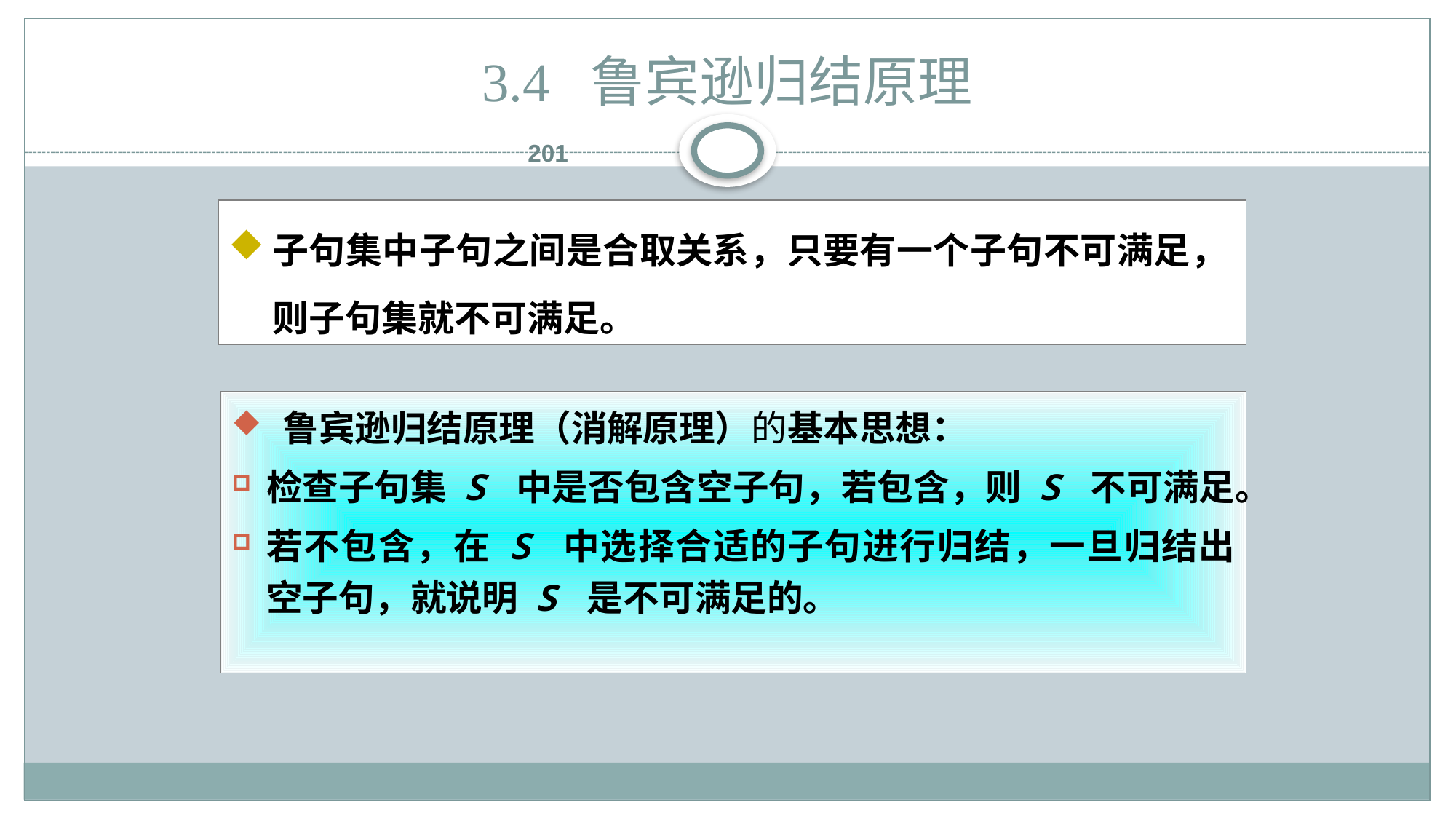

# 3.4  鲁宾逊归结原理
201
子句集中子句之间是合取关系，只要有一个子句不可满足，  则子句集就不可满足。
 鲁宾逊归结原理（消解原理）的基本思想：
检查子句集 S 中是否包含空子句，若包含，则 S 不可满足。
若不包含，在 S 中选择合适的子句进行归结，一旦归结出空子句，就说明 S 是不可满足的。